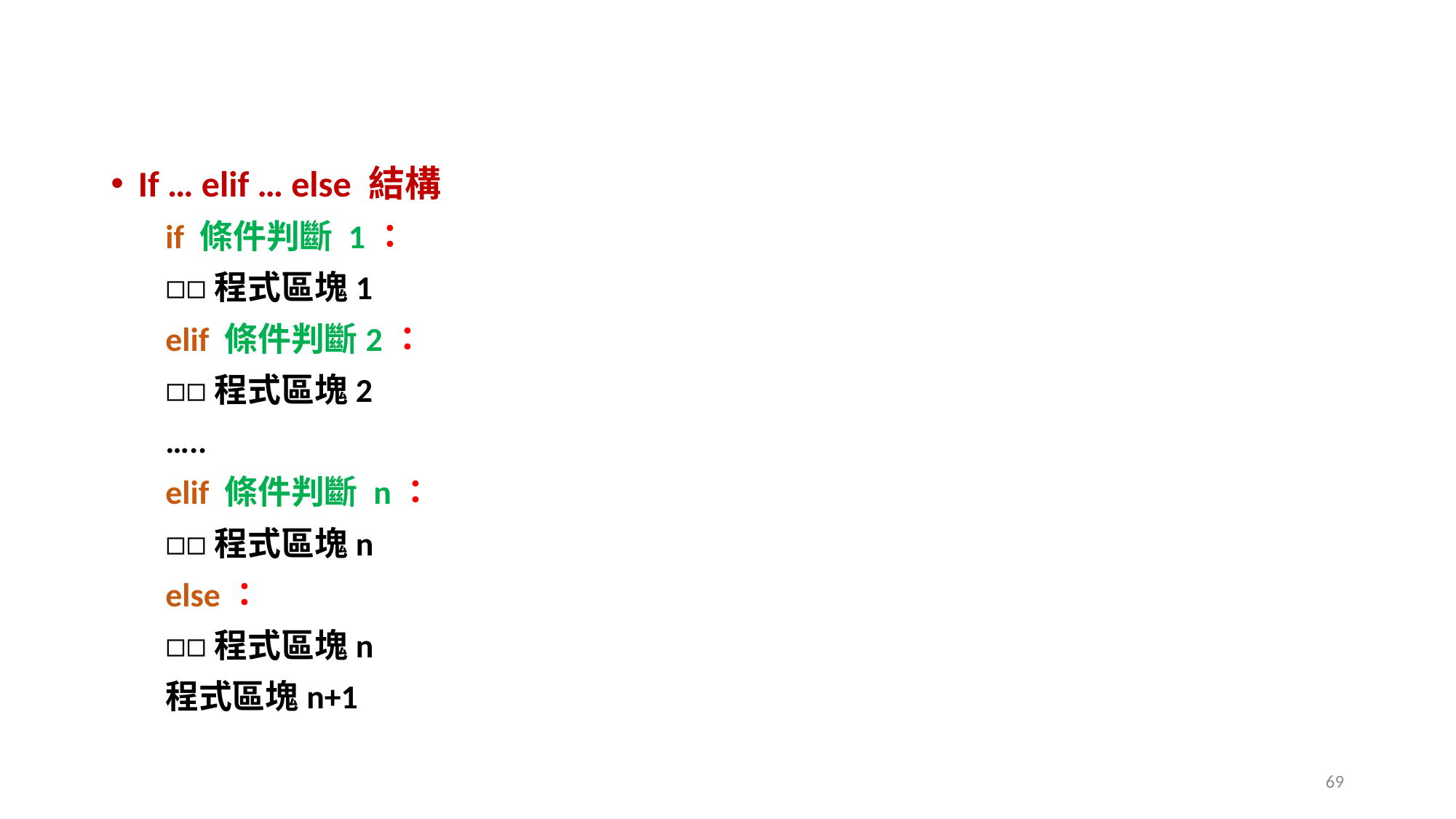

#
If … elif … else 結構
if 條件判斷 1：
◻︎◻︎程式區塊1
elif 條件判斷2：
◻︎◻︎程式區塊2
…..
elif 條件判斷 n：
◻︎◻︎程式區塊n
else：
◻︎◻︎程式區塊n
程式區塊n+1

69